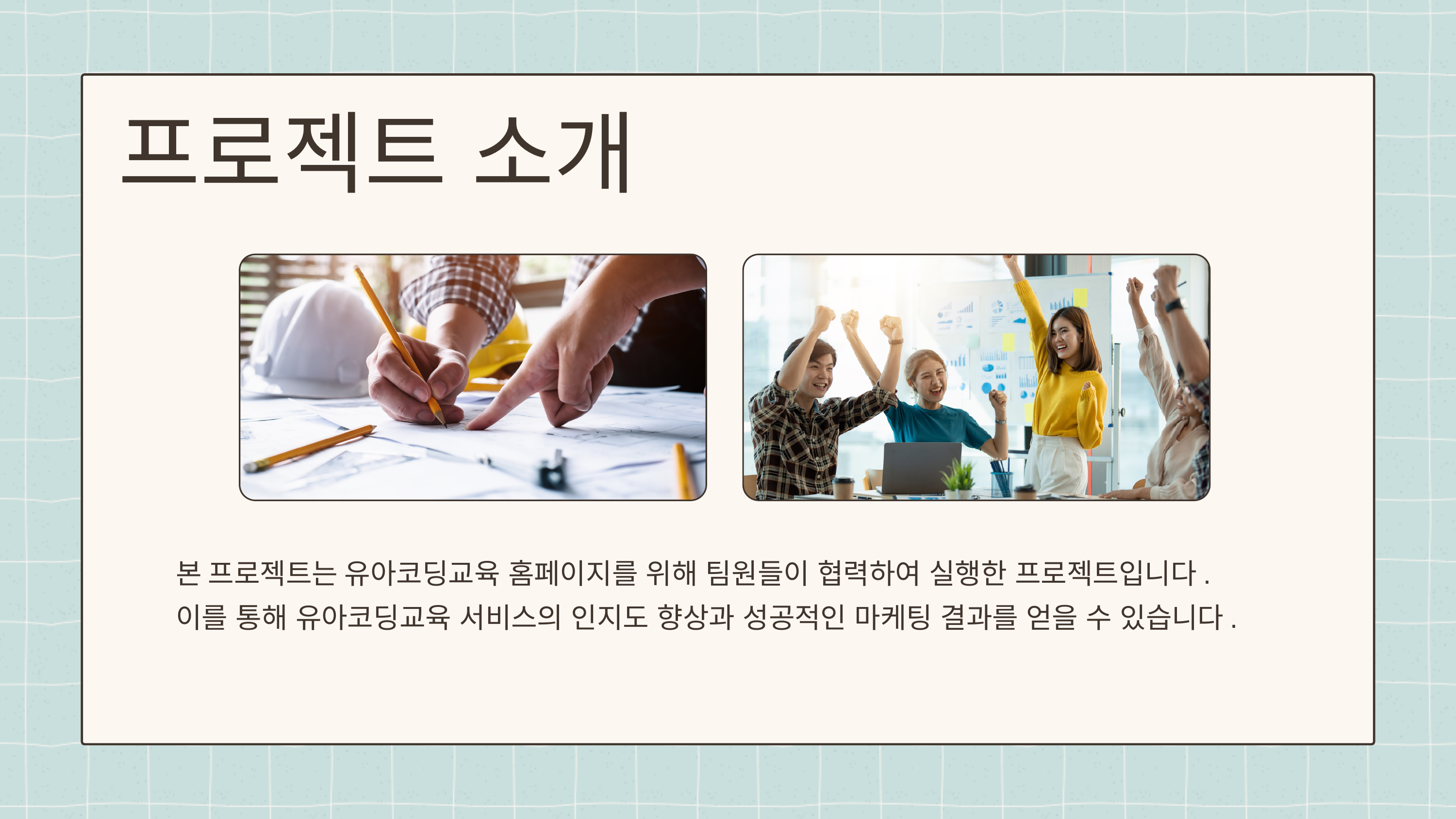

프로젝트 소개

본 프로젝트는 유아코딩교육 홈페이지를 위해 팀원들이 협력하여 실행한 프로젝트입니다.
이를 통해 유아코딩교육 서비스의 인지도 향상과 성공적인 마케팅 결과를 얻을 수 있습니다.